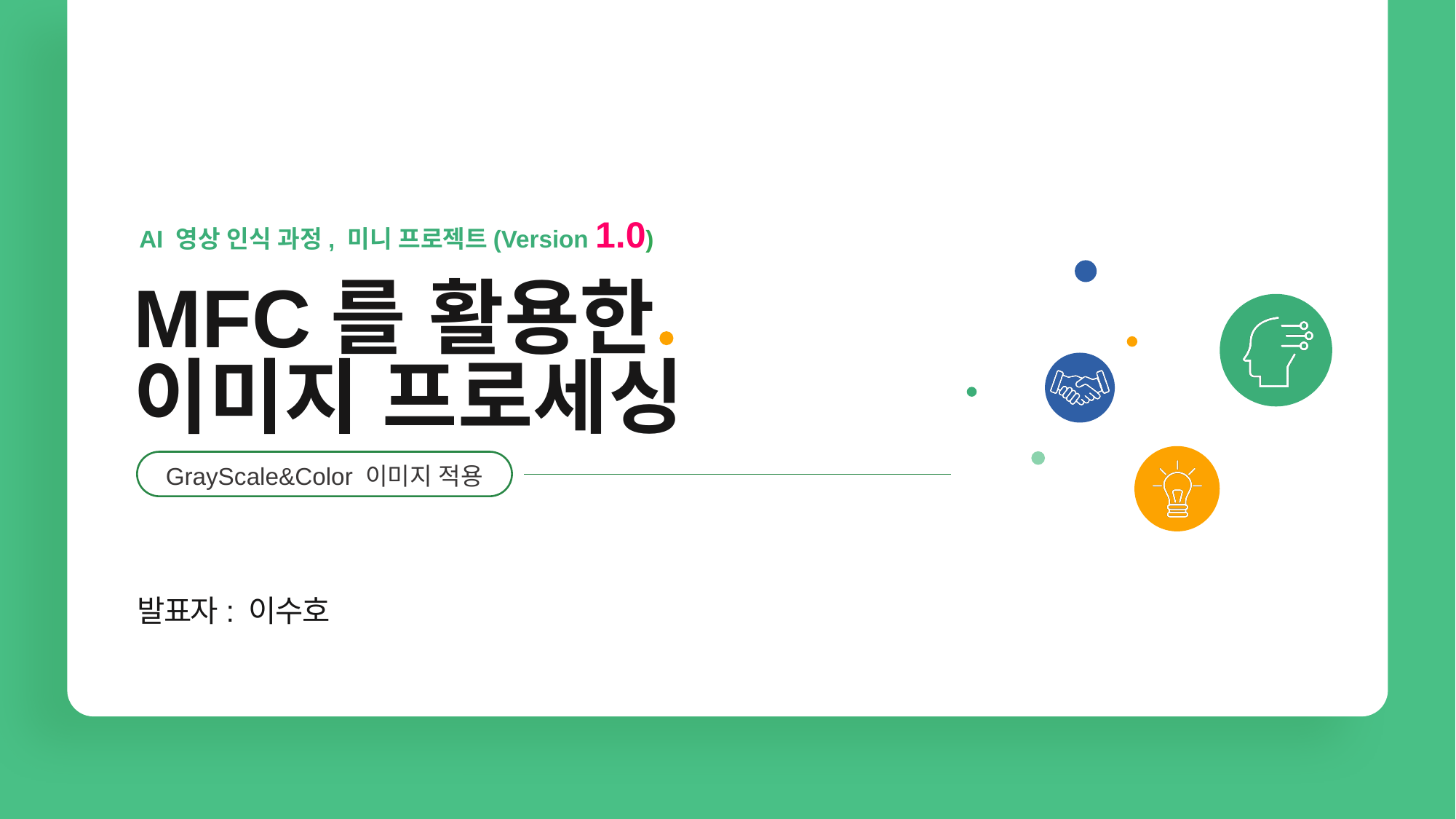

AI 영상 인식 과정, 미니 프로젝트(Version 1.0)
MFC를 활용한
이미지 프로세싱

GrayScale&Color 이미지 적용
발표자: 이수호